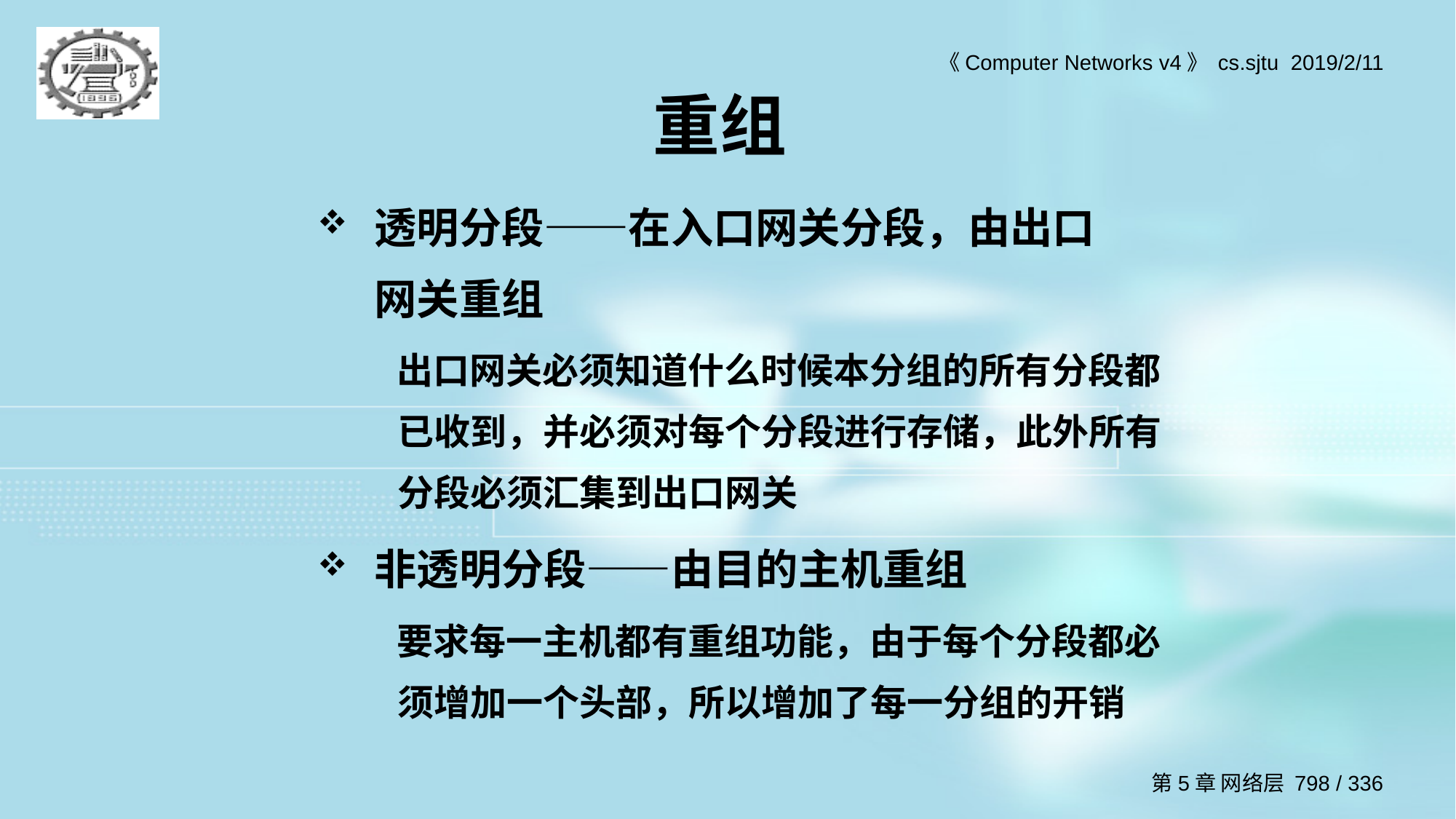

# 重组
透明分段——在入口网关分段，由出口	网关重组
出口网关必须知道什么时候本分组的所有分段都已收到，并必须对每个分段进行存储，此外所有分段必须汇集到出口网关
非透明分段——由目的主机重组
要求每一主机都有重组功能，由于每个分段都必须增加一个头部，所以增加了每一分组的开销